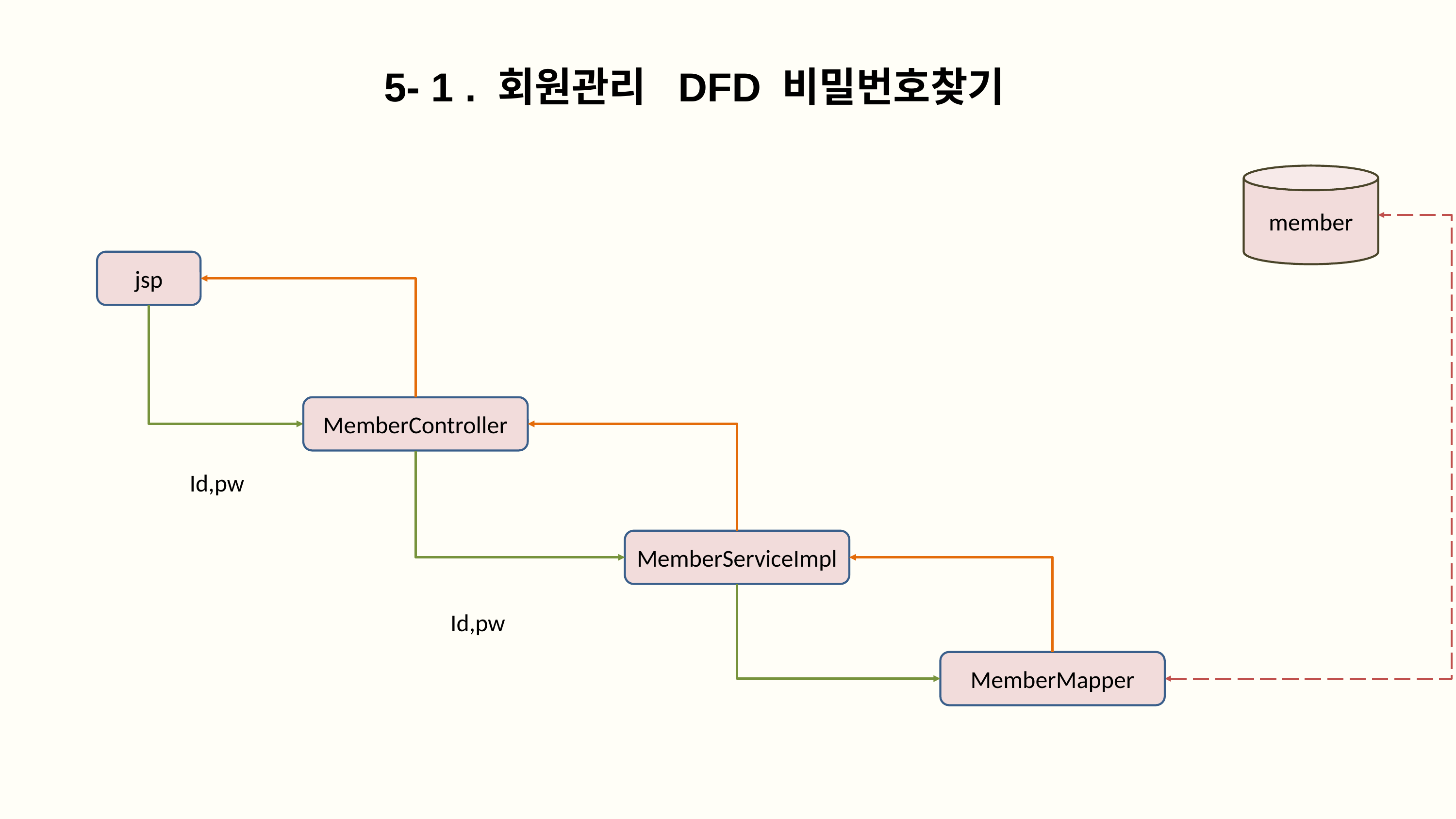

5- 1 . 회원관리  DFD 비밀번호찾기
member
jsp
MemberController

Id,pw
MemberServiceImpl

Id,pw
MemberMapper